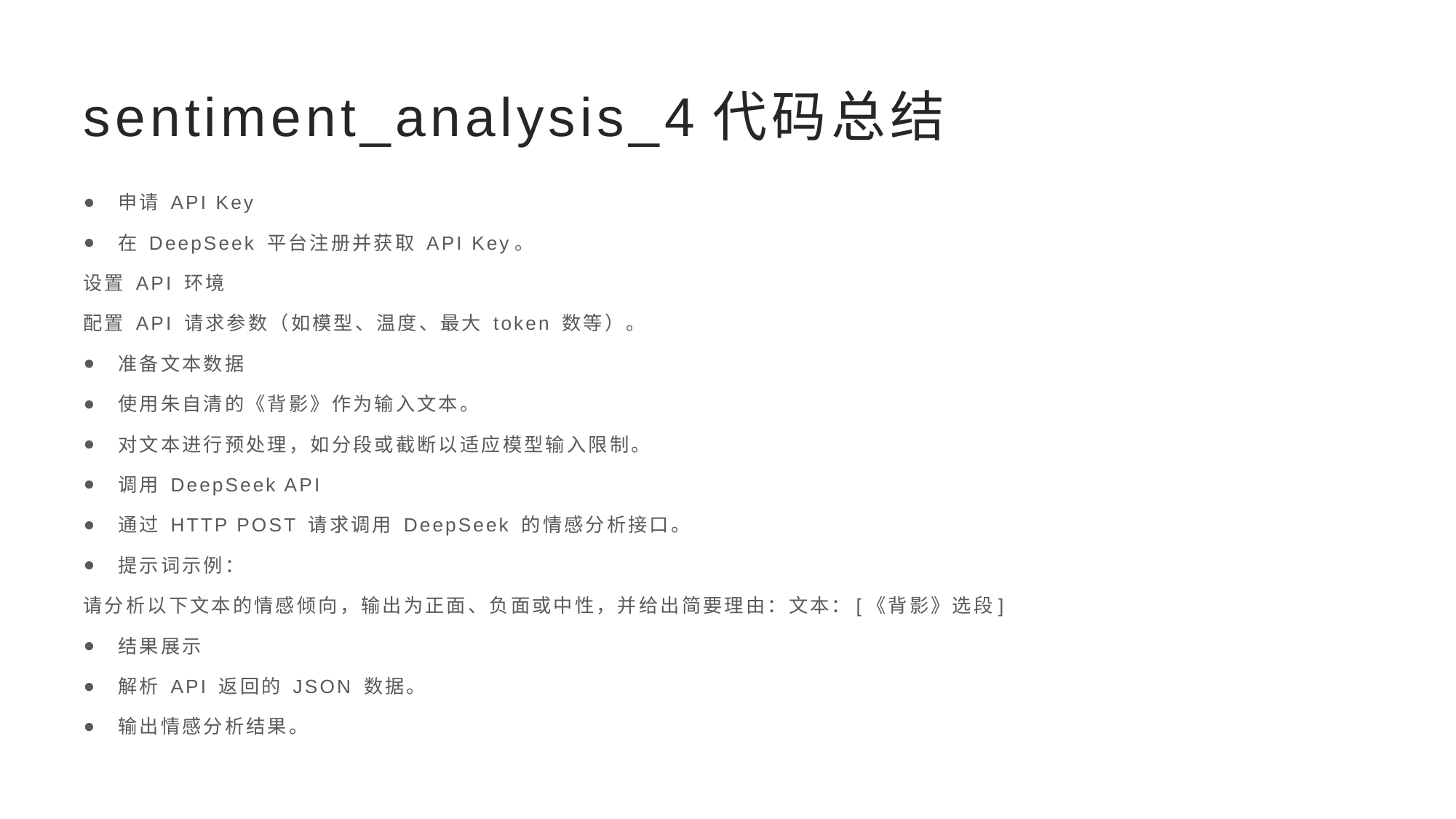

# sentiment_analysis_4代码总结
申请 API Key
在 DeepSeek 平台注册并获取 API Key。
设置 API 环境
配置 API 请求参数（如模型、温度、最大 token 数等）。
准备文本数据
使用朱自清的《背影》作为输入文本。
对文本进行预处理，如分段或截断以适应模型输入限制。
调用 DeepSeek API
通过 HTTP POST 请求调用 DeepSeek 的情感分析接口。
提示词示例：
请分析以下文本的情感倾向，输出为正面、负面或中性，并给出简要理由：文本：[《背影》选段]
结果展示
解析 API 返回的 JSON 数据。
输出情感分析结果。